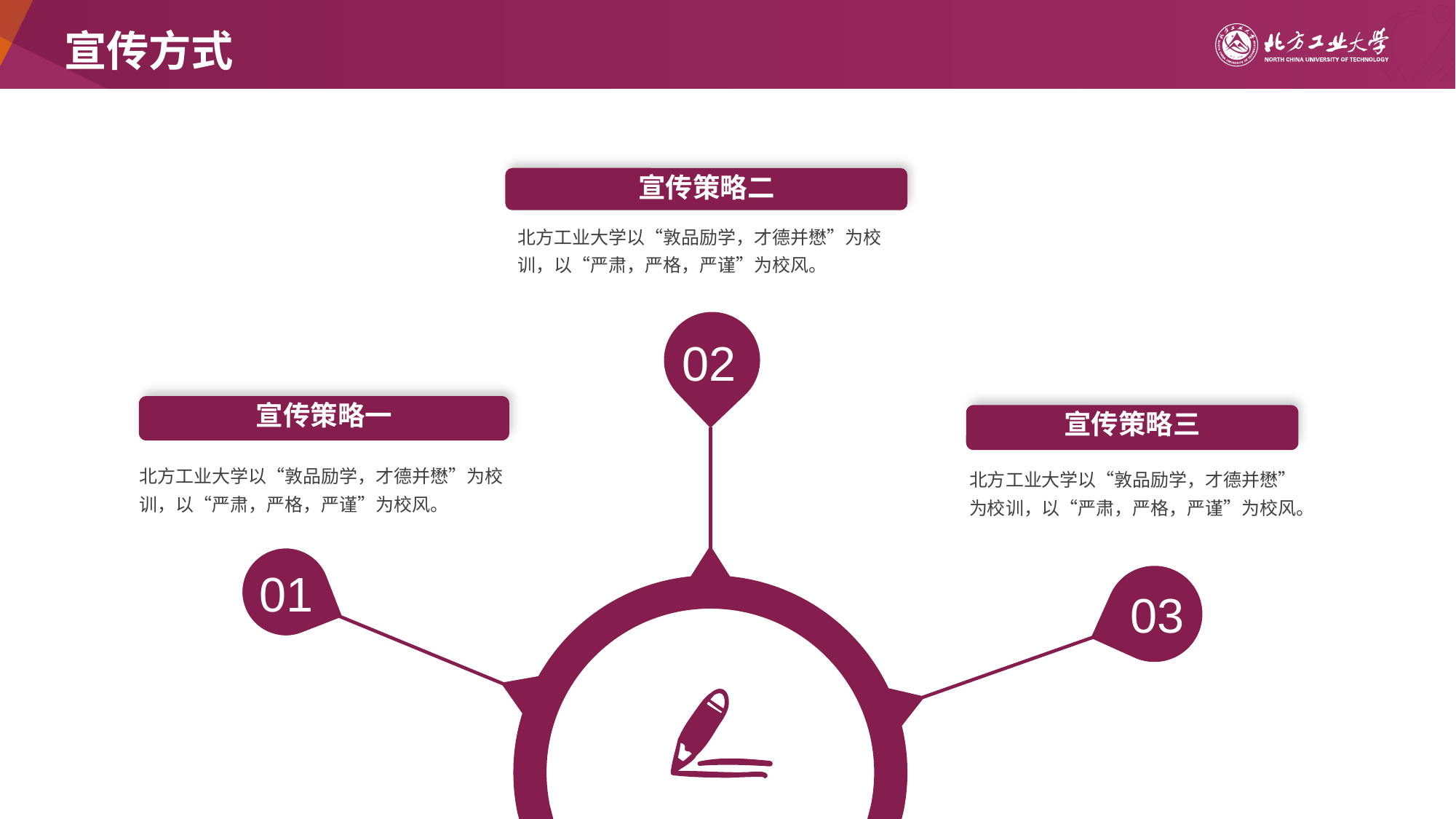

# 宣传方式
宣传策略二
北方工业大学以“敦品励学，才德并懋”为校训，以“严肃，严格，严谨”为校风。

02
宣传策略一
宣传策略三

北方工业大学以“敦品励学，才德并懋”为校训，以“严肃，严格，严谨”为校风。
北方工业大学以“敦品励学，才德并懋”为校训，以“严肃，严格，严谨”为校风。

01

03